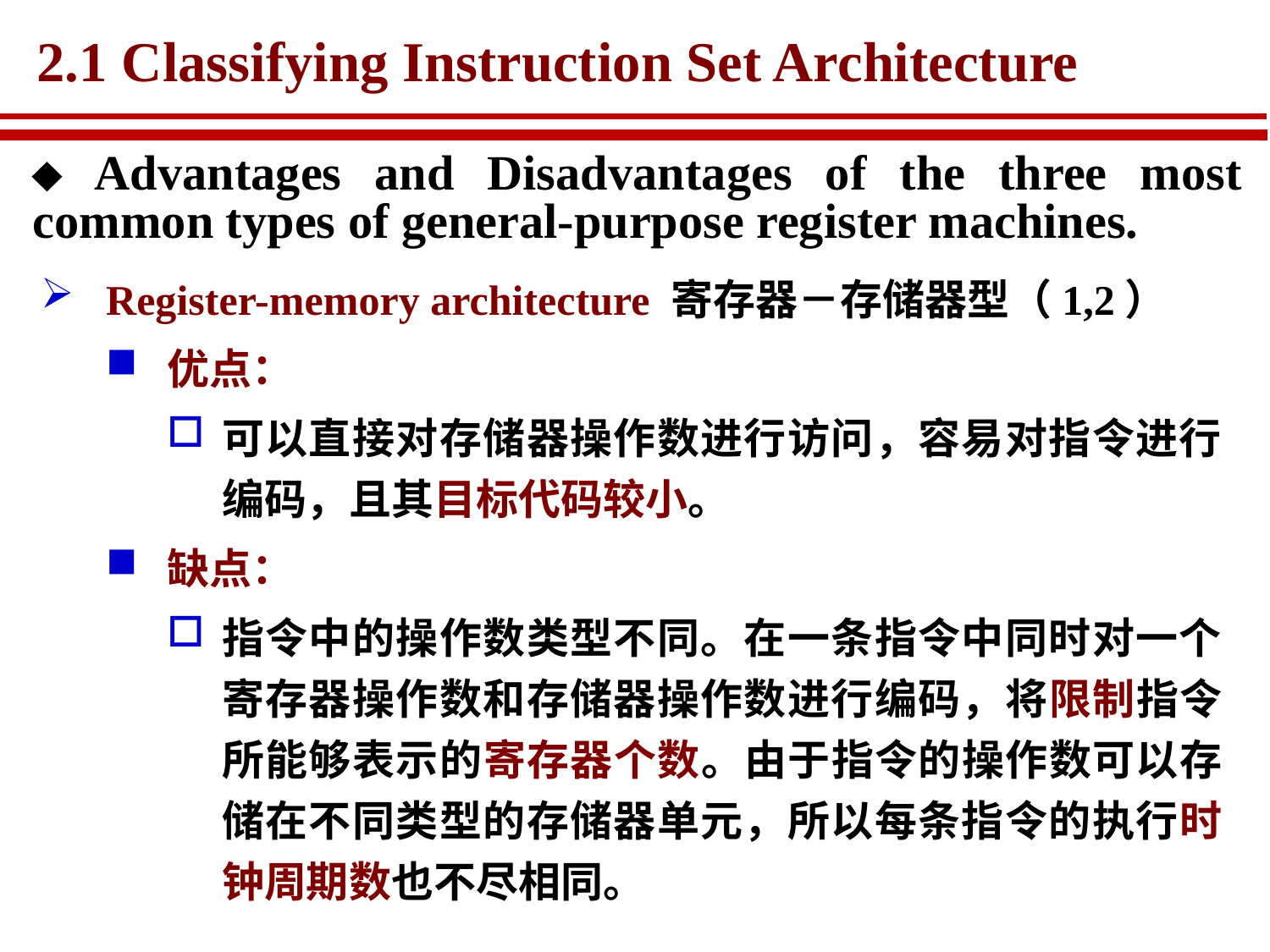

# 2.1 Classifying Instruction Set Architecture
♦ Advantages and Disadvantages of the three most common types of general-purpose register machines.
Register-memory architecture 寄存器－存储器型（1,2）
优点：
可以直接对存储器操作数进行访问，容易对指令进行编码，且其目标代码较小。
缺点：
指令中的操作数类型不同。在一条指令中同时对一个寄存器操作数和存储器操作数进行编码，将限制指令所能够表示的寄存器个数。由于指令的操作数可以存储在不同类型的存储器单元，所以每条指令的执行时钟周期数也不尽相同。